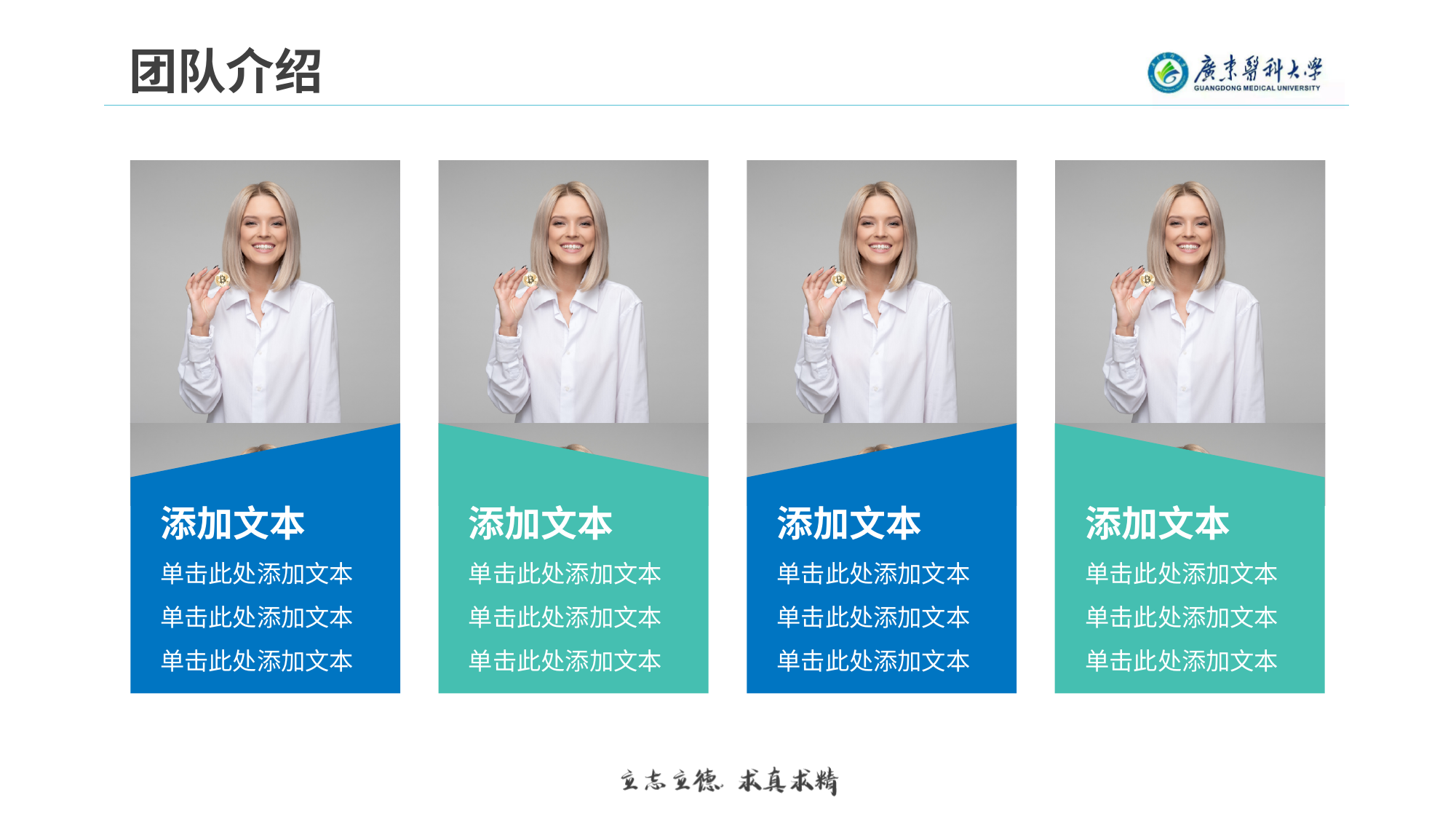

团队介绍

添加文本
单击此处添加文本单击此处添加文本单击此处添加文本
添加文本
单击此处添加文本单击此处添加文本单击此处添加文本
添加文本
单击此处添加文本单击此处添加文本单击此处添加文本
添加文本
单击此处添加文本单击此处添加文本单击此处添加文本